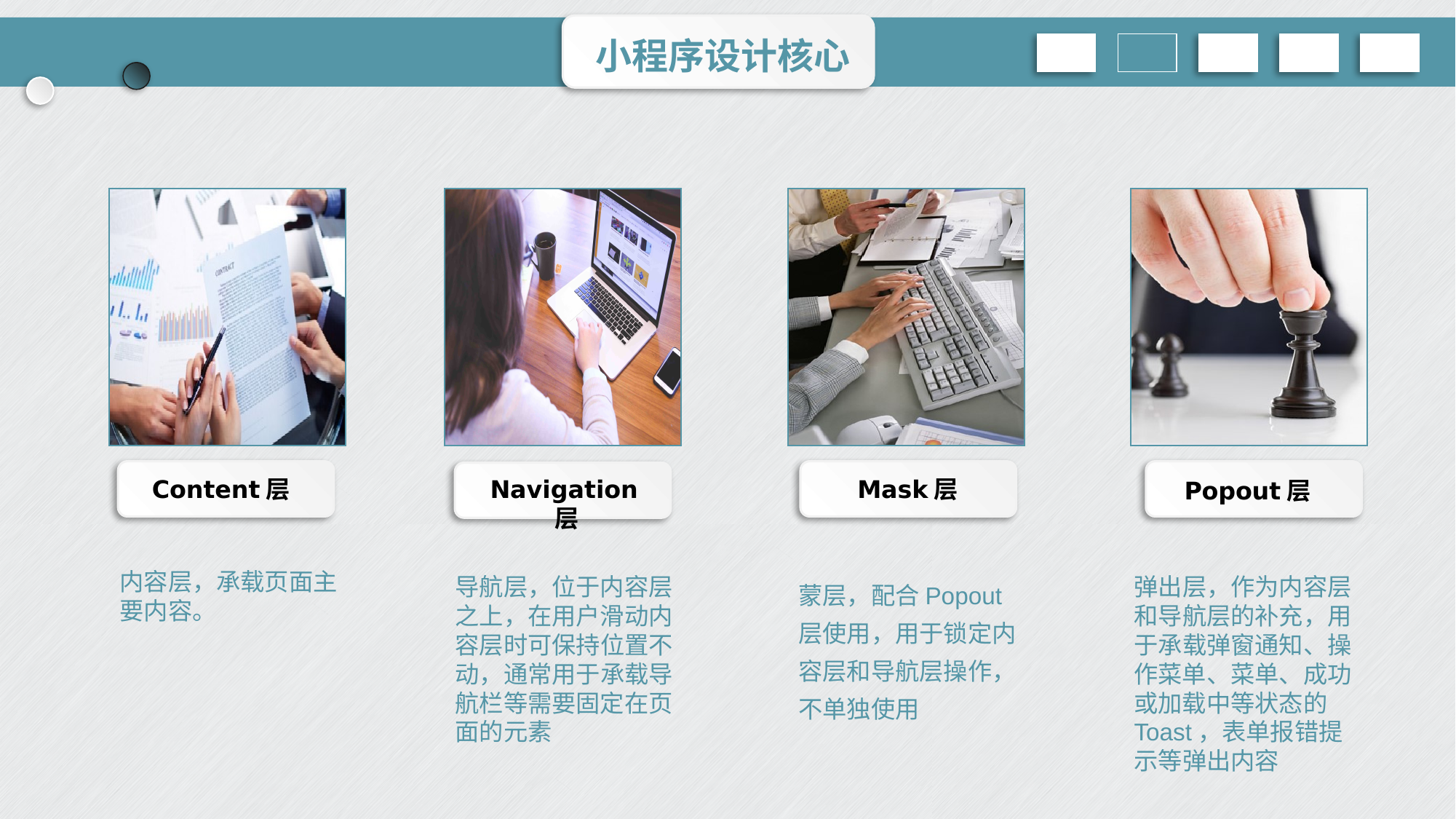

小程序设计核心

Content层

Mask层

Popout层

Navigation层
内容层，承载页面主要内容。

导航层，位于内容层之上，在用户滑动内容层时可保持位置不动，通常用于承载导航栏等需要固定在页面的元素
弹出层，作为内容层和导航层的补充，用于承载弹窗通知、操作菜单、菜单、成功或加载中等状态的Toast，表单报错提示等弹出内容
蒙层，配合Popout层使用，用于锁定内容层和导航层操作，不单独使用